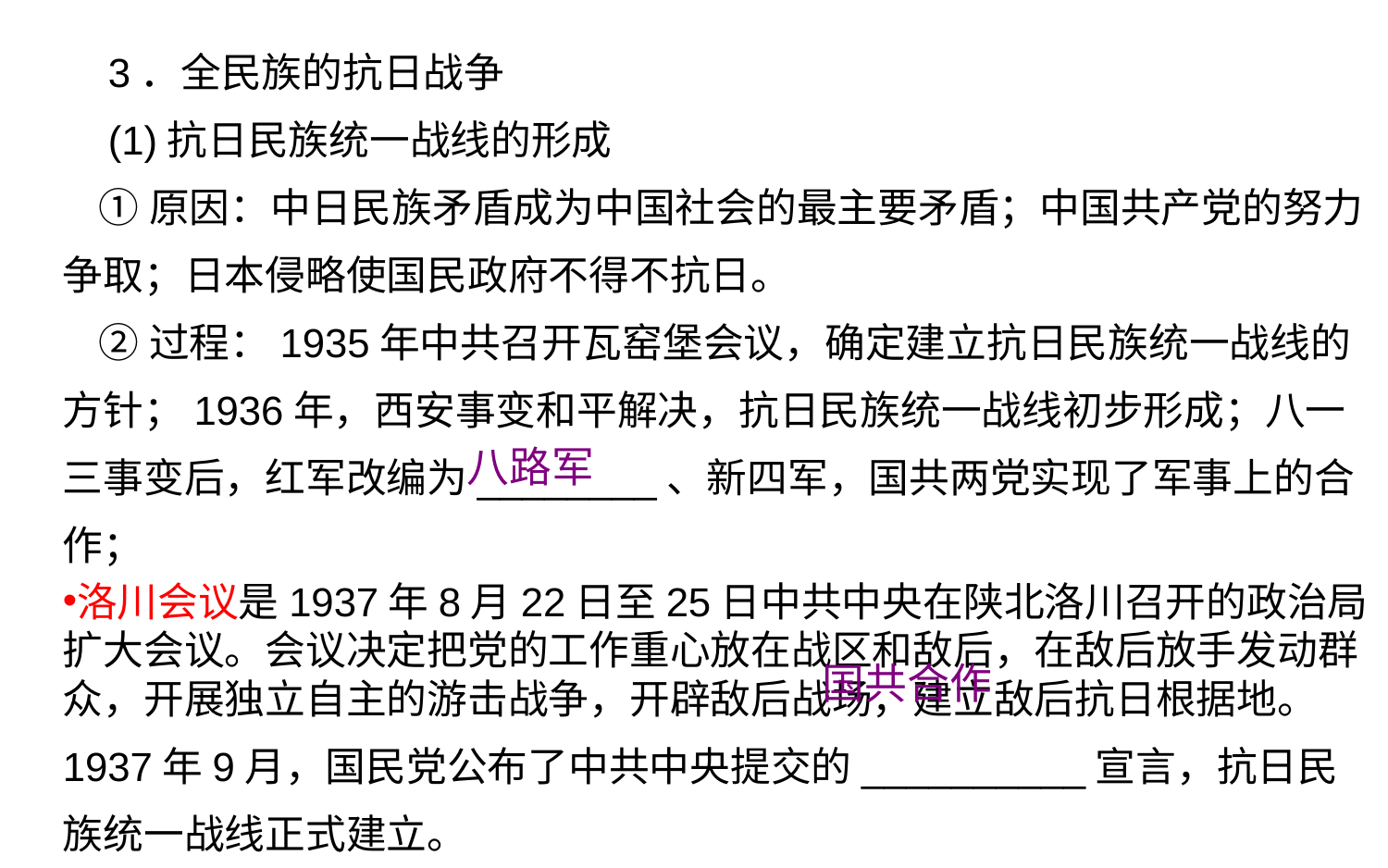

3．全民族的抗日战争
    (1)抗日民族统一战线的形成
    ①原因：中日民族矛盾成为中国社会的最主要矛盾；中国共产党的努力争取；日本侵略使国民政府不得不抗日。
    ②过程：1935年中共召开瓦窑堡会议，确定建立抗日民族统一战线的方针；1936年，西安事变和平解决，抗日民族统一战线初步形成；八一三事变后，红军改编为________、新四军，国共两党实现了军事上的合作；
洛川会议是1937年8月22日至25日中共中央在陕北洛川召开的政治局扩大会议。会议决定把党的工作重心放在战区和敌后，在敌后放手发动群众，开展独立自主的游击战争，开辟敌后战场，建立敌后抗日根据地。
1937年9月，国民党公布了中共中央提交的__________宣言，抗日民族统一战线正式建立。
八路军
国共合作